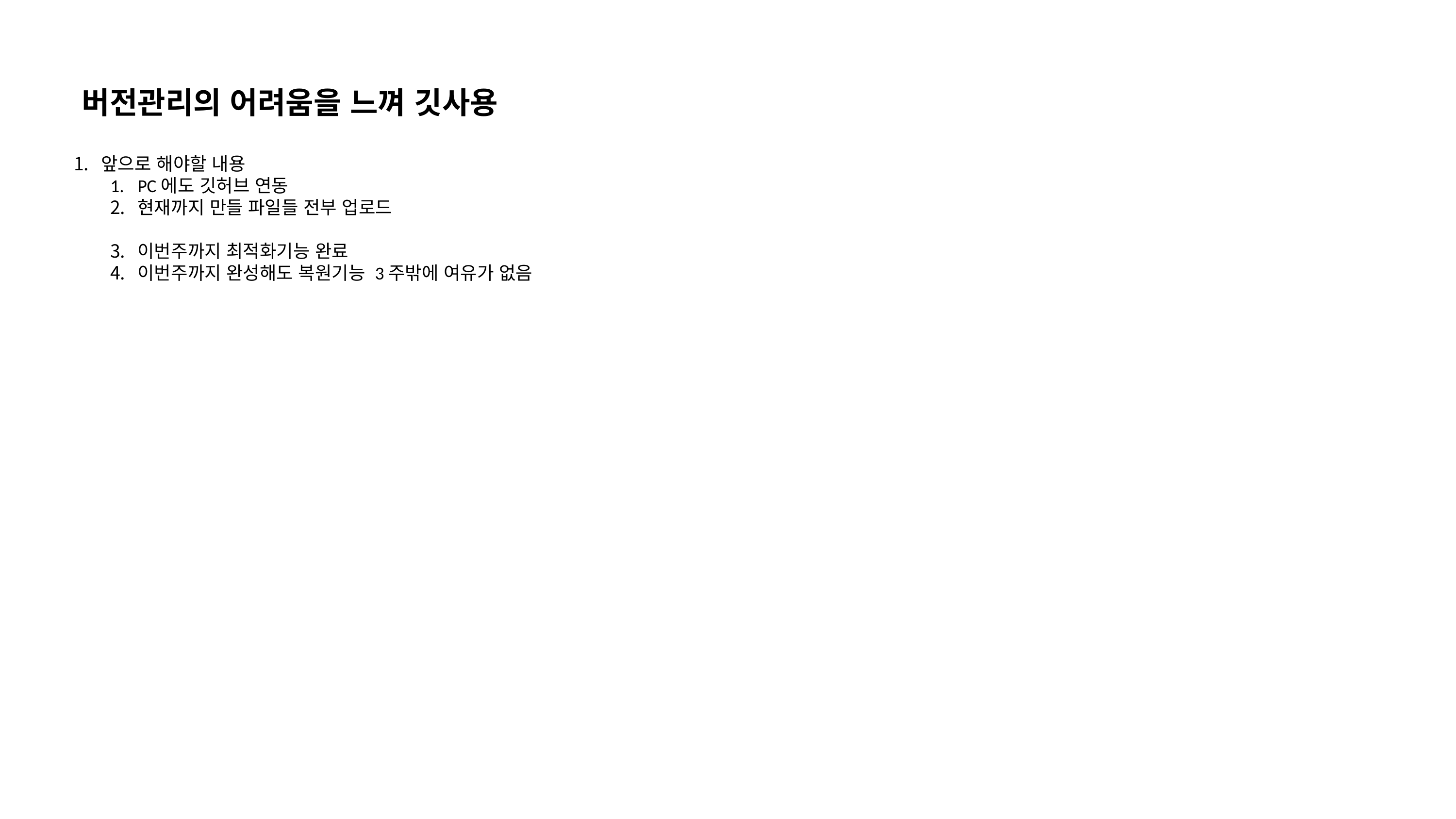

버전관리의 어려움을 느껴 깃사용
앞으로 해야할 내용
PC에도 깃허브 연동
현재까지 만들 파일들 전부 업로드

이번주까지 최적화기능 완료
이번주까지 완성해도 복원기능 3주밖에 여유가 없음